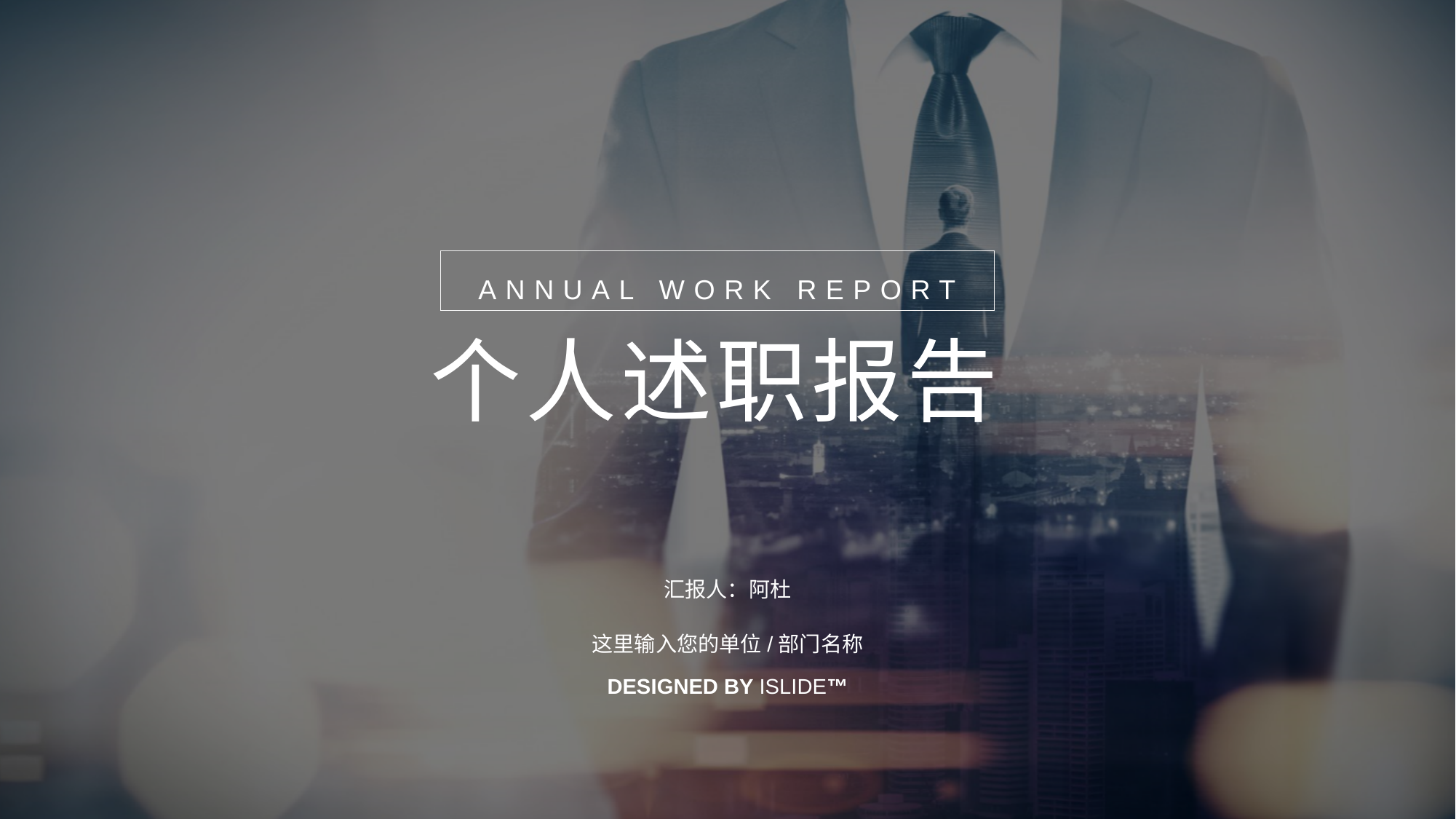

ANNUAL WORK REPORT
个人述职报告
汇报人：阿杜
这里输入您的单位/部门名称
DESIGNED BY ISLIDE™